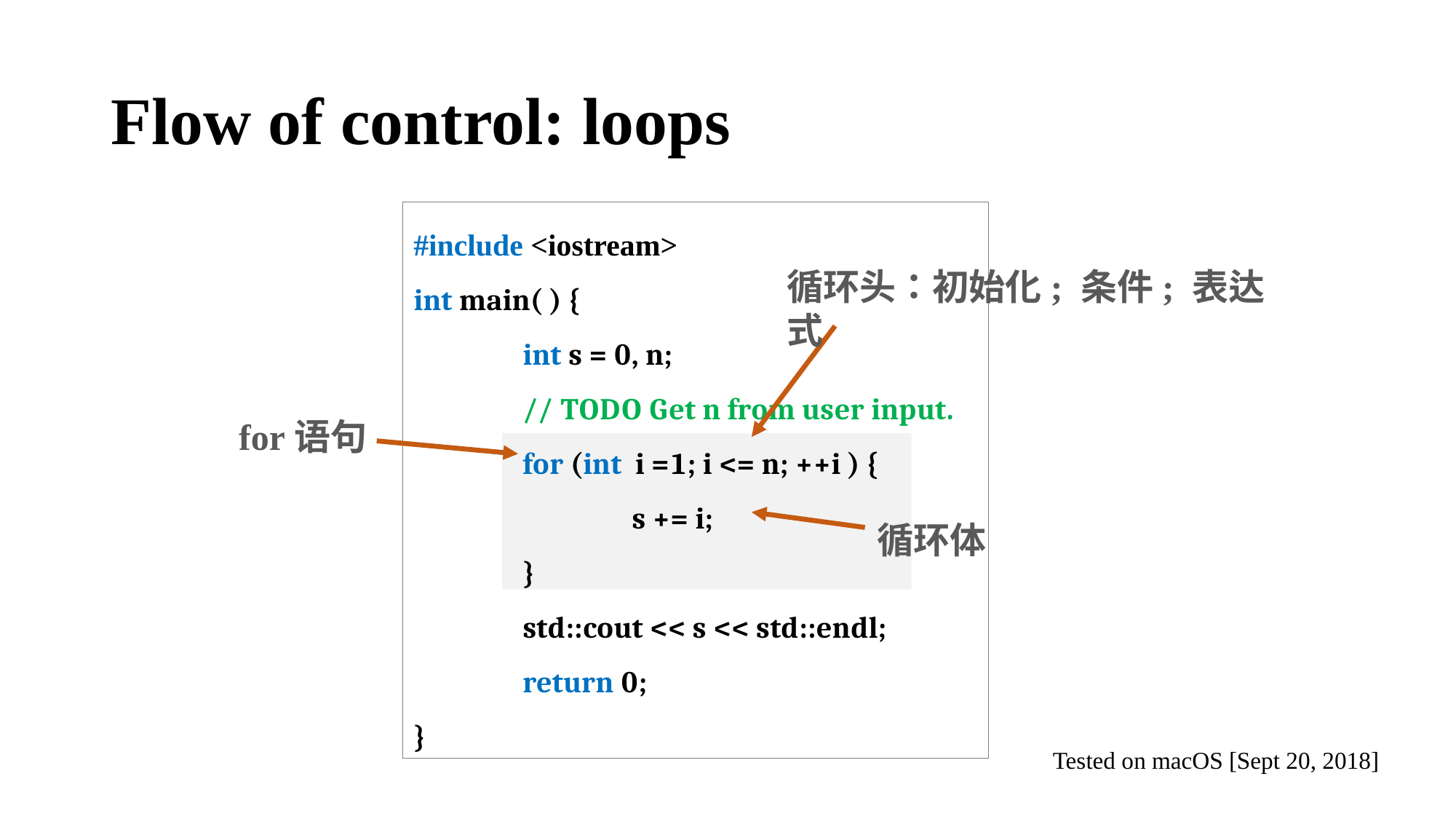

# Flow of control: loops
#include <iostream>
int main( ) {
	int s = 0, n;
	// TODO Get n from user input.
	for (int  i =1; i <= n; ++i ) {
		s += i;
	}
	std::cout << s << std::endl;
	return 0;
}
循环头：初始化; 条件; 表达式
for语句

循环体
Tested on macOS [Sept 20, 2018]